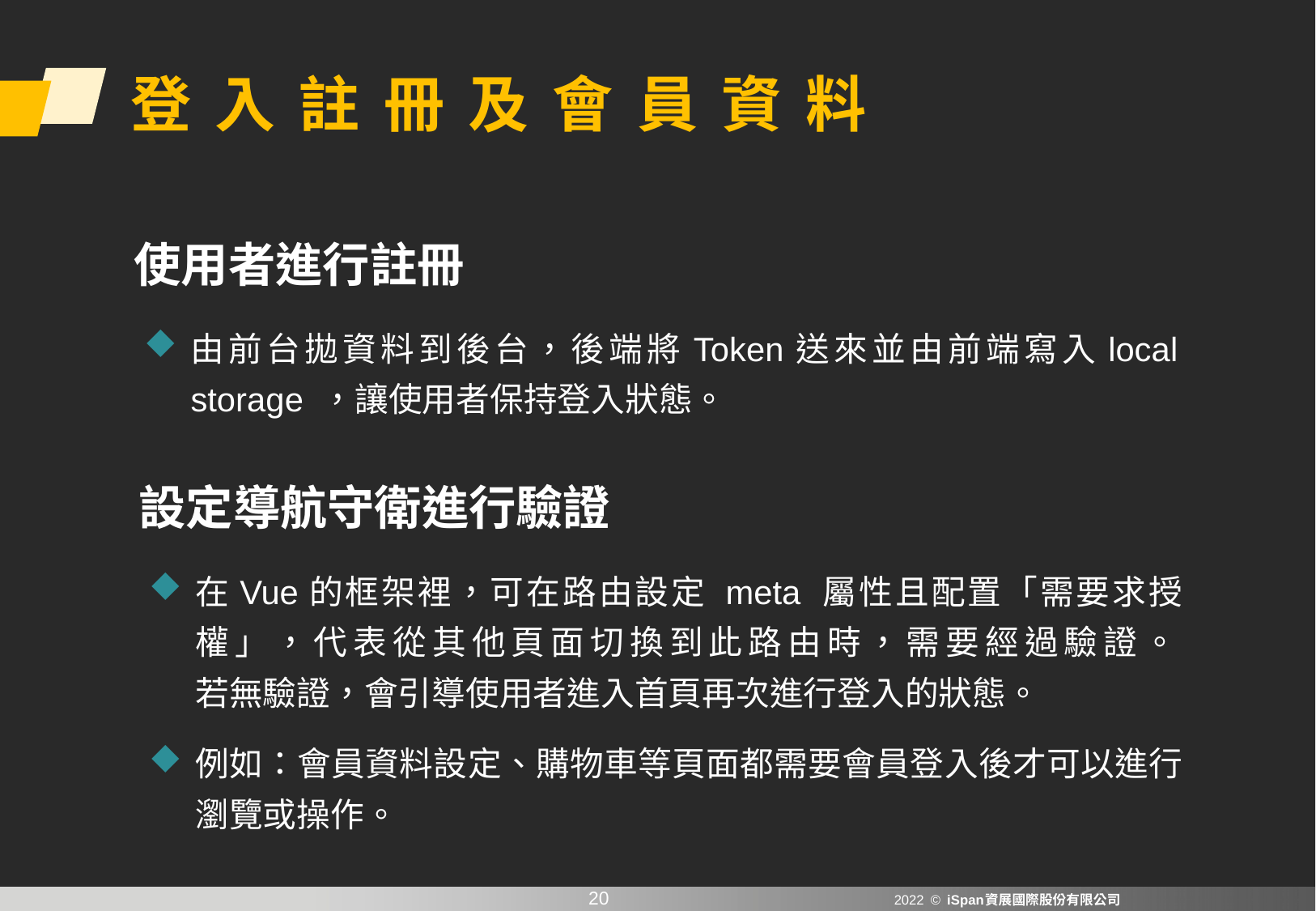

登 入 註 冊 及 會 員 資 料

使用者進行註冊
由前台拋資料到後台，後端將Token送來並由前端寫入local storage ，讓使用者保持登入狀態。
設定導航守衛進行驗證
在Vue的框架裡，可在路由設定 meta 屬性且配置「需要求授權」，代表從其他頁面切換到此路由時，需要經過驗證。
若無驗證，會引導使用者進入首頁再次進行登入的狀態。
例如：會員資料設定、購物車等頁面都需要會員登入後才可以進行瀏覽或操作。